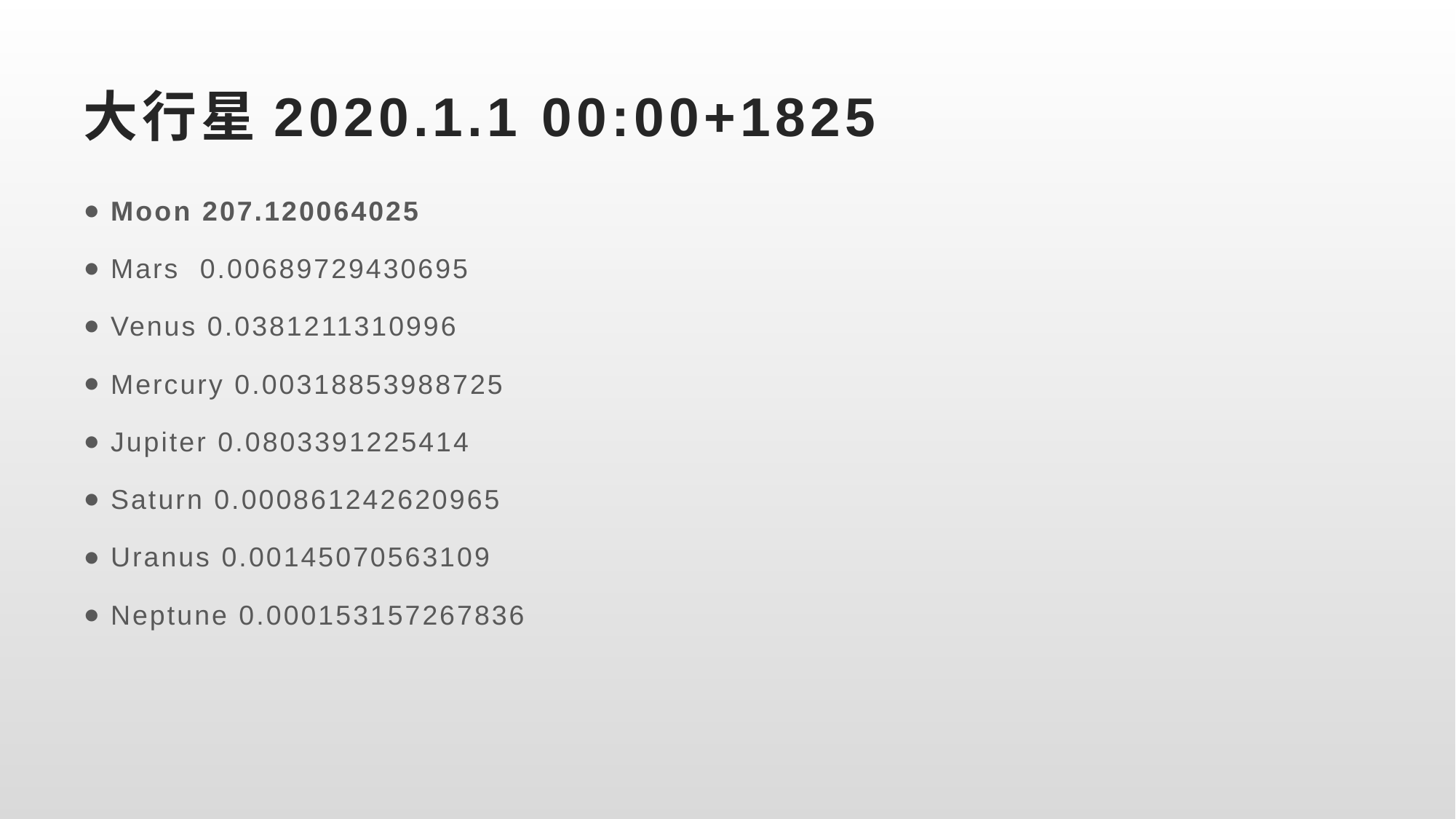

# 大行星2020.1.1 00:00+1825
Moon 207.120064025
Mars  0.00689729430695
Venus 0.0381211310996
Mercury 0.00318853988725
Jupiter 0.0803391225414
Saturn 0.000861242620965
Uranus 0.00145070563109
Neptune 0.000153157267836